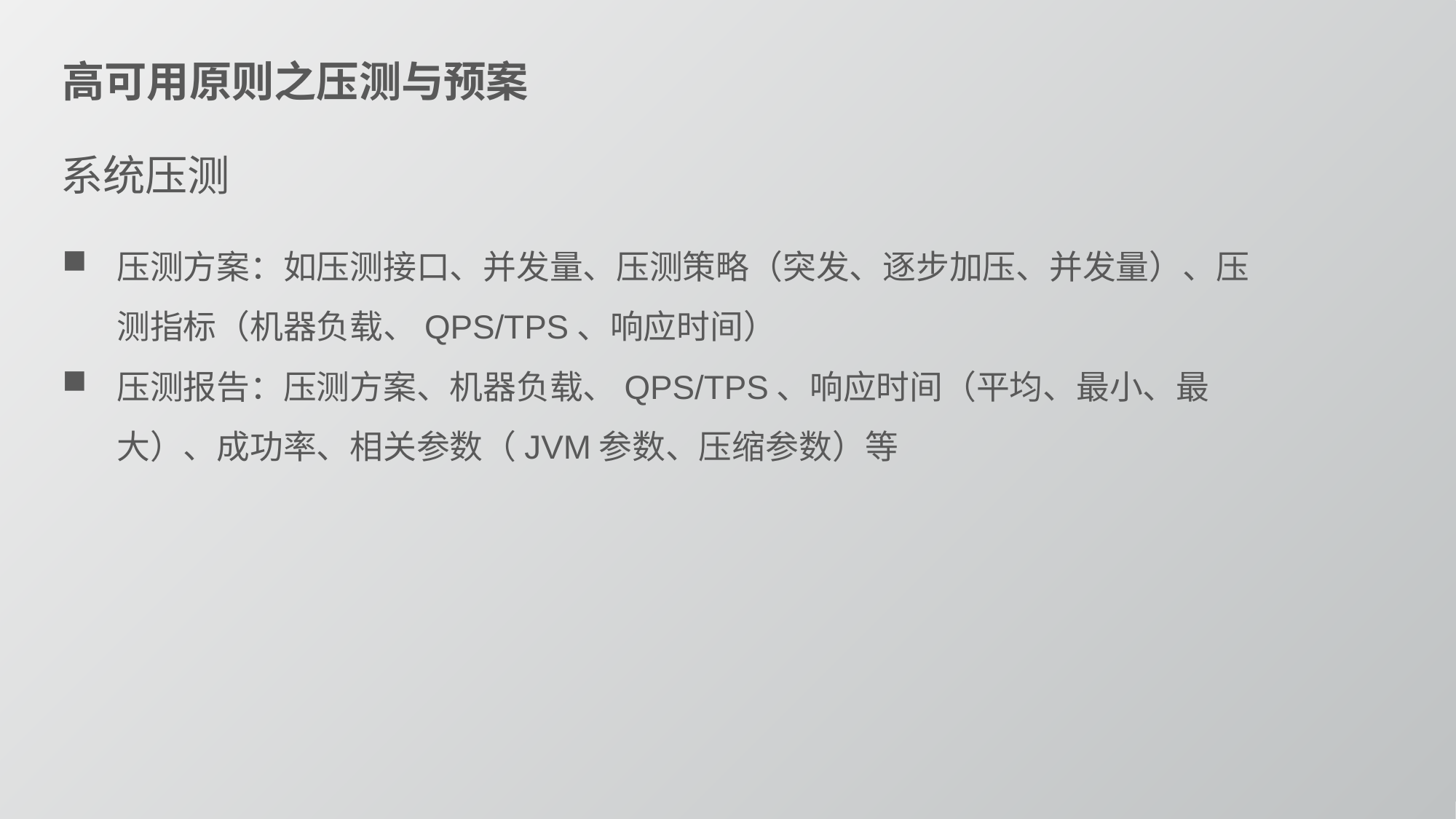

高可用原则之压测与预案
系统压测
压测方案：如压测接口、并发量、压测策略（突发、逐步加压、并发量）、压测指标（机器负载、QPS/TPS、响应时间）
压测报告：压测方案、机器负载、QPS/TPS、响应时间（平均、最小、最大）、成功率、相关参数（JVM参数、压缩参数）等